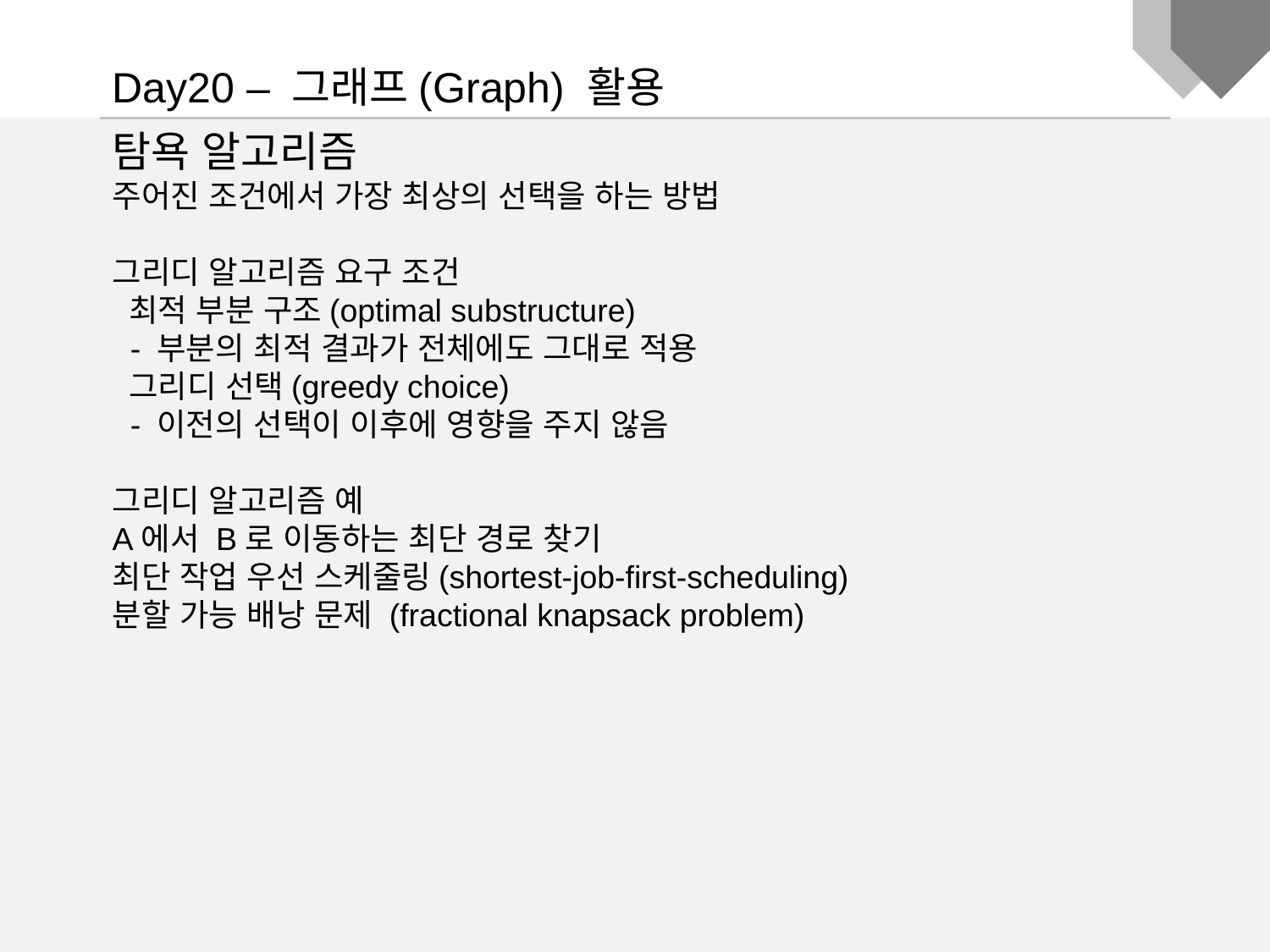

Day20 – 그래프(Graph) 활용
탐욕 알고리즘
주어진 조건에서 가장 최상의 선택을 하는 방법

그리디 알고리즘 요구 조건
 최적 부분 구조(optimal substructure)
  - 부분의 최적 결과가 전체에도 그대로 적용
 그리디 선택(greedy choice)
  - 이전의 선택이 이후에 영향을 주지 않음

그리디 알고리즘 예
A에서 B로 이동하는 최단 경로 찾기
최단 작업 우선 스케줄링(shortest-job-first-scheduling)
분할 가능 배낭 문제 (fractional knapsack problem)